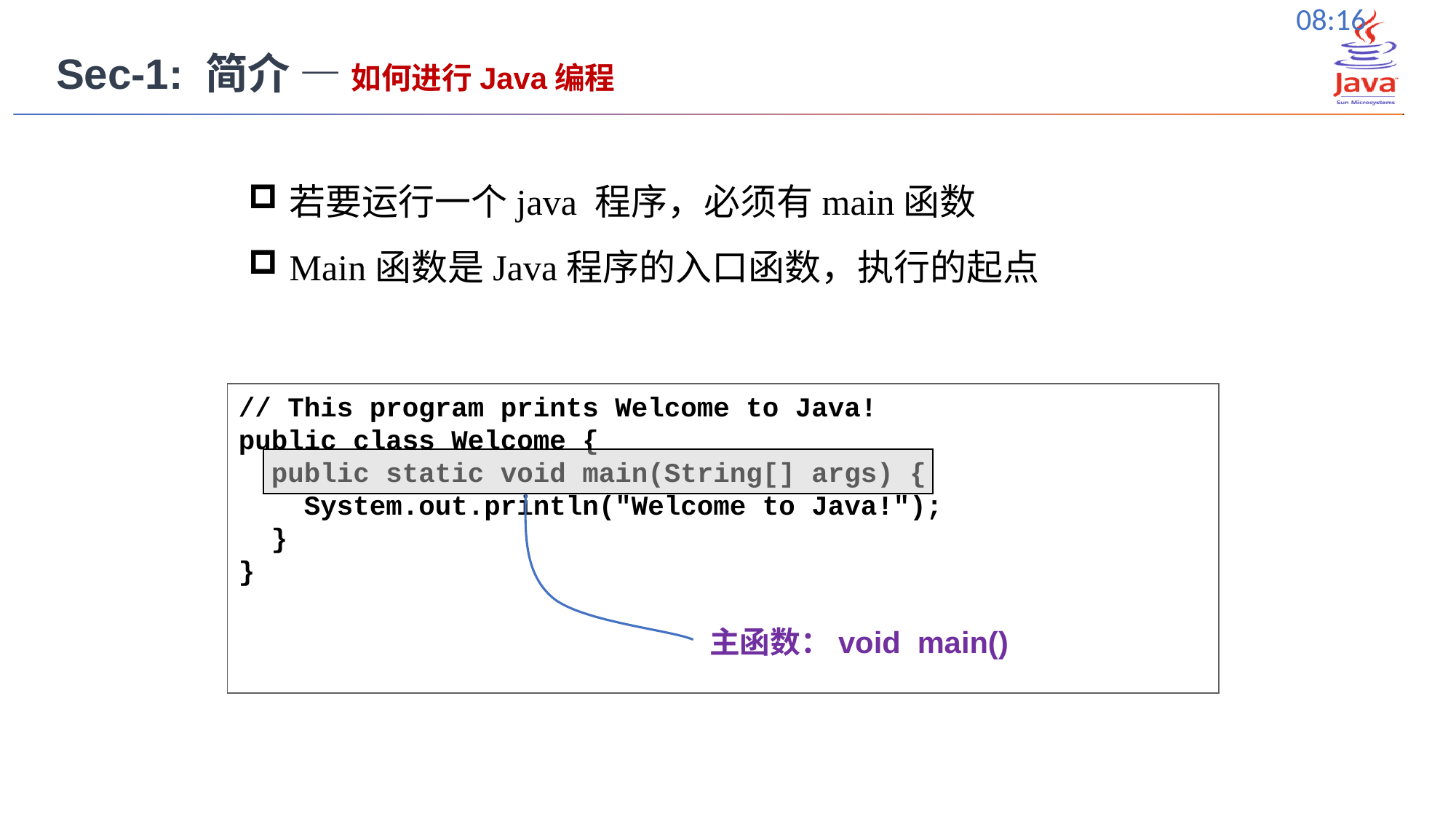

Sec-1: 简介 — 如何进行Java编程
若要运行一个java 程序，必须有main函数
Main函数是Java程序的入口函数，执行的起点

// This program prints Welcome to Java!
public class Welcome {
  public static void main(String[] args) {
    System.out.println("Welcome to Java!");
  }
}

主函数：void  main()